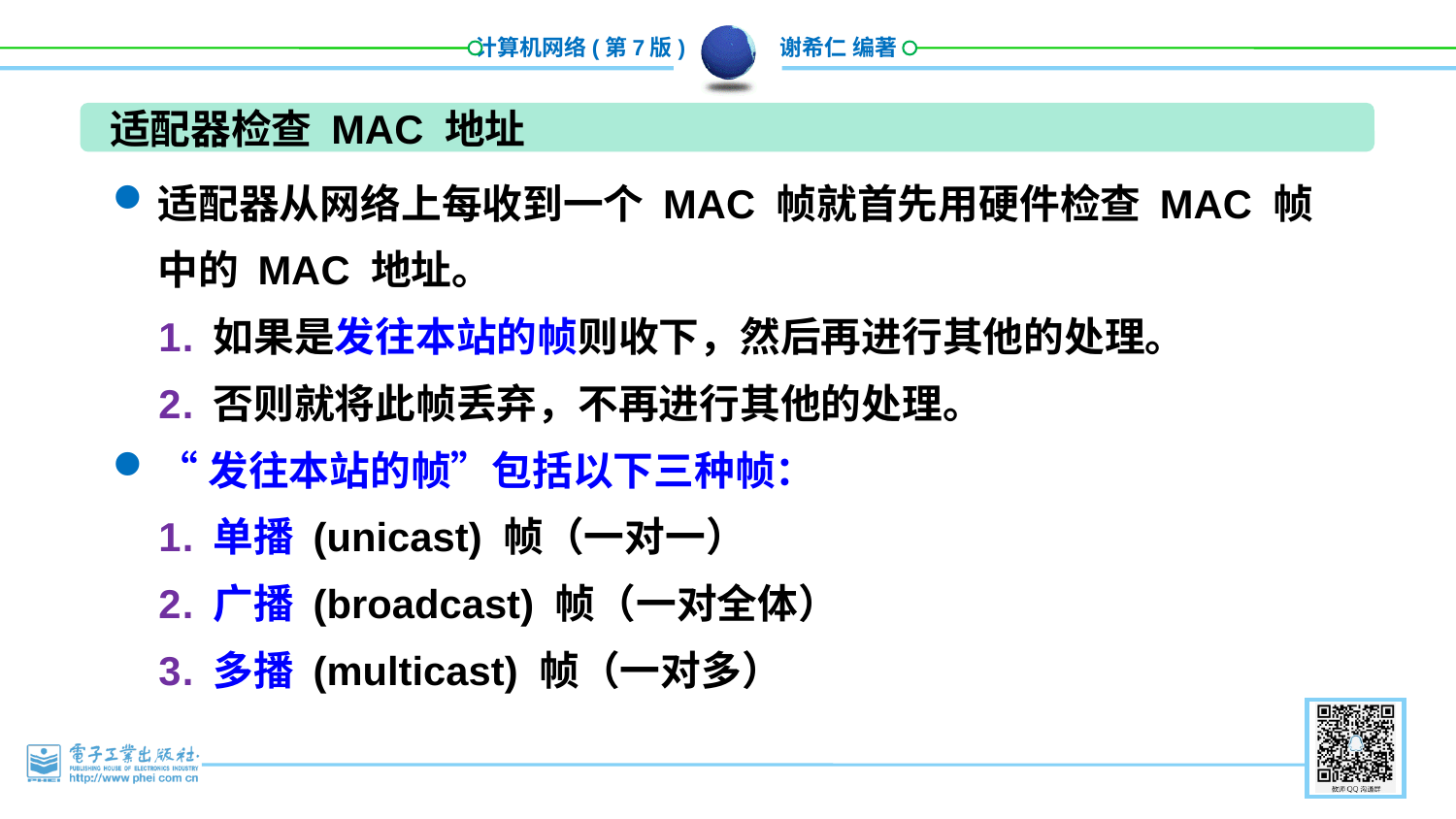

适配器检查 MAC 地址

适配器从网络上每收到一个 MAC 帧就首先用硬件检查 MAC 帧中的 MAC 地址。
如果是发往本站的帧则收下，然后再进行其他的处理。
否则就将此帧丢弃，不再进行其他的处理。
“发往本站的帧”包括以下三种帧：
单播 (unicast) 帧（一对一）
广播 (broadcast) 帧（一对全体）
多播 (multicast) 帧（一对多）